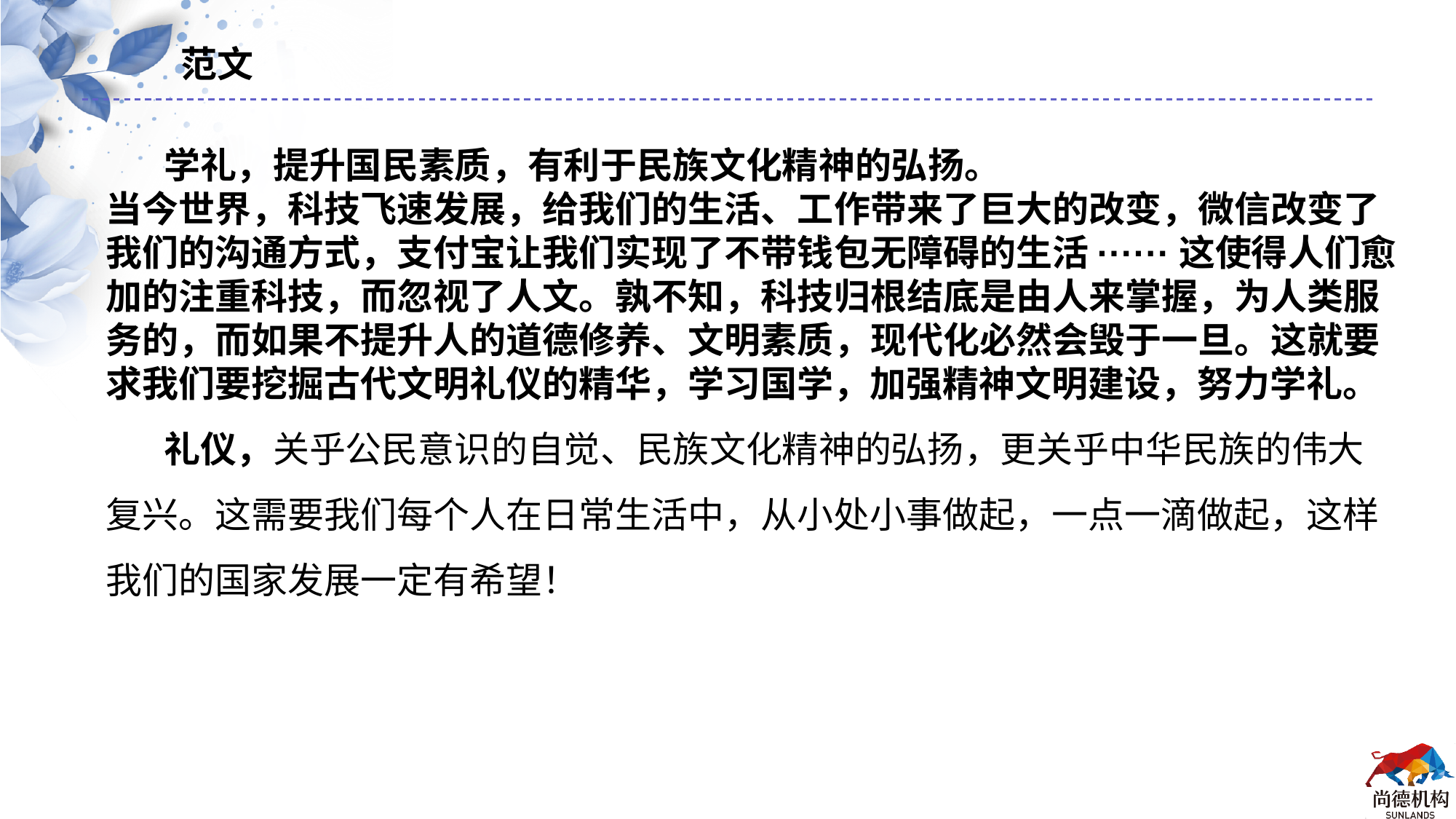

范文
      学礼，提升国民素质，有利于民族文化精神的弘扬。当今世界，科技飞速发展，给我们的生活、工作带来了巨大的改变，微信改变了我们的沟通方式，支付宝让我们实现了不带钱包无障碍的生活······这使得人们愈加的注重科技，而忽视了人文。孰不知，科技归根结底是由人来掌握，为人类服务的，而如果不提升人的道德修养、文明素质，现代化必然会毁于一旦。这就要求我们要挖掘古代文明礼仪的精华，学习国学，加强精神文明建设，努力学礼。      礼仪，关乎公民意识的自觉、民族文化精神的弘扬，更关乎中华民族的伟大复兴。这需要我们每个人在日常生活中，从小处小事做起，一点一滴做起，这样我们的国家发展一定有希望！